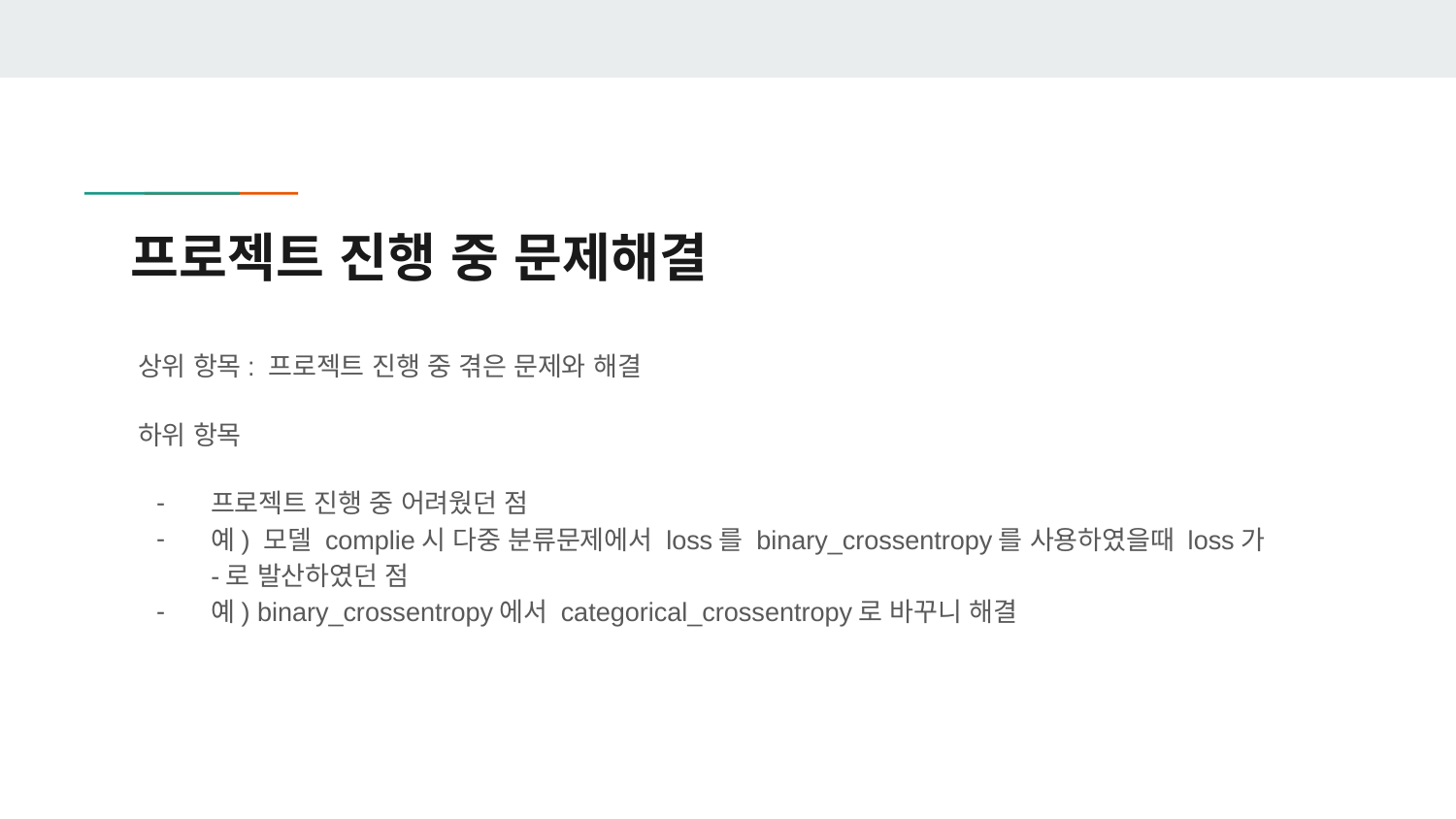

# 프로젝트 진행 중 문제해결
상위 항목: 프로젝트 진행 중 겪은 문제와 해결
하위 항목
프로젝트 진행 중 어려웠던 점
예) 모델 complie시 다중 분류문제에서 loss를 binary_crossentropy를 사용하였을때 loss가 -로 발산하였던 점
예) binary_crossentropy에서 categorical_crossentropy로 바꾸니 해결